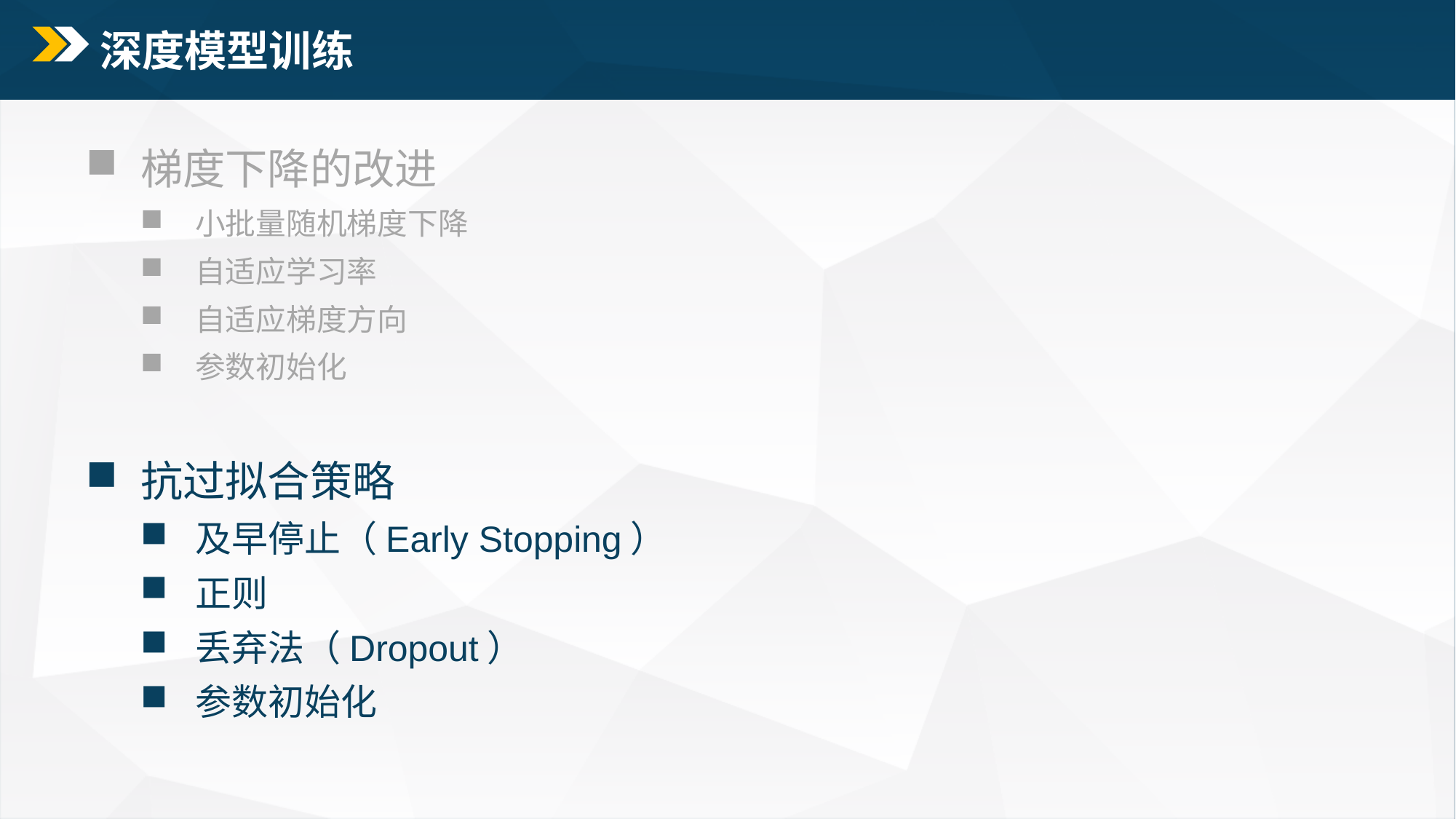

# 深度模型训练
梯度下降的改进
小批量随机梯度下降
自适应学习率
自适应梯度方向
参数初始化

抗过拟合策略
及早停止（Early Stopping）
正则
丢弃法（Dropout）
参数初始化